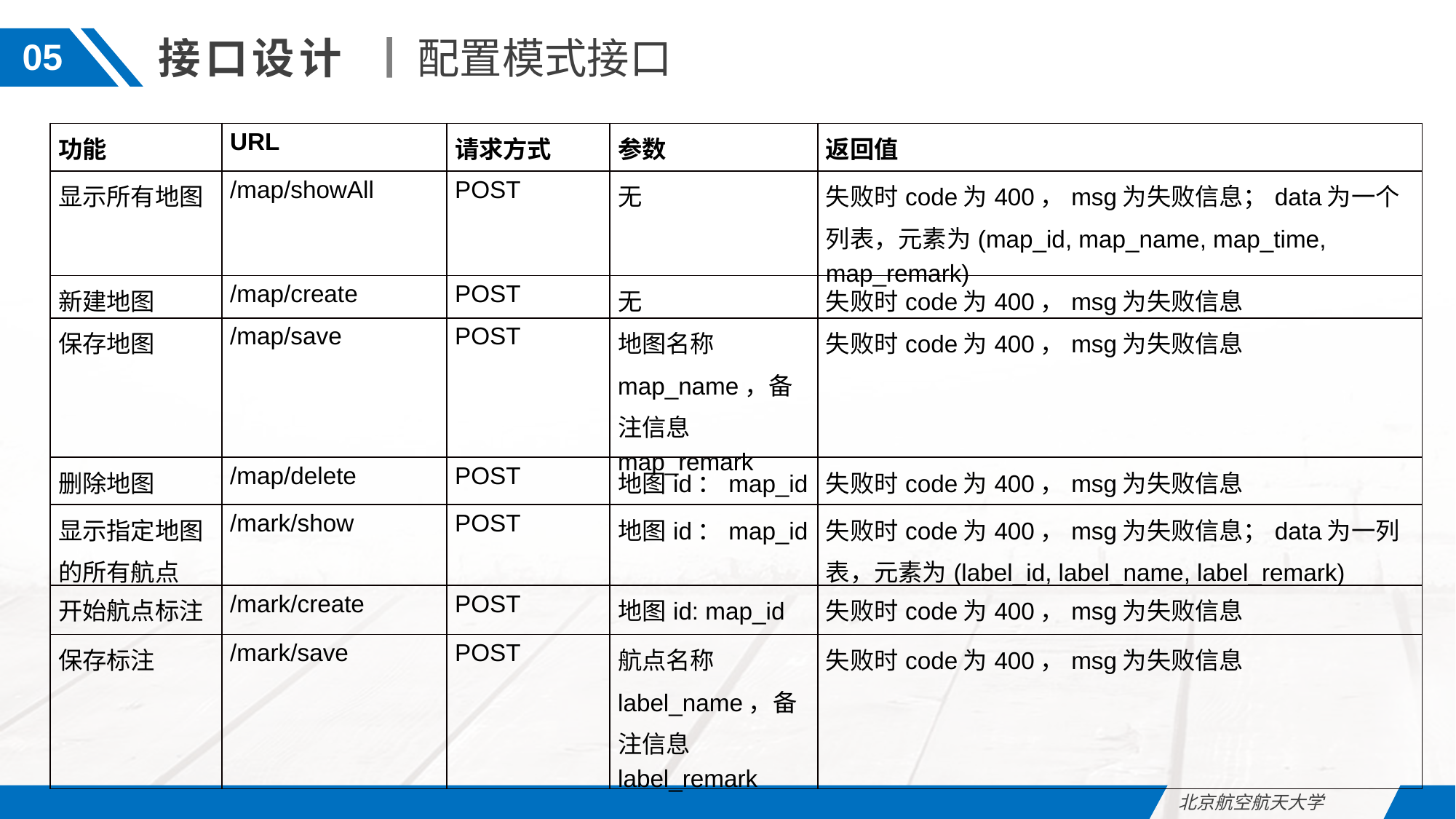

接口设计
配置模式接口

05

| 功能 | URL | 请求方式 | 参数 | 返回值 |
| --- | --- | --- | --- | --- |
| 显示所有地图 | /map/showAll | POST | 无 | 失败时code为400，msg为失败信息；data为一个列表，元素为(map\_id, map\_name, map\_time, map\_remark) |
| 新建地图 | /map/create | POST | 无 | 失败时code为400，msg为失败信息 |
| 保存地图 | /map/save | POST | 地图名称map\_name，备注信息map\_remark | 失败时code为400，msg为失败信息 |
| 删除地图 | /map/delete | POST | 地图id：map\_id | 失败时code为400，msg为失败信息 |
| 显示指定地图的所有航点 | /mark/show | POST | 地图id：map\_id | 失败时code为400，msg为失败信息；data为一列表，元素为(label\_id, label\_name, label\_remark) |
| 开始航点标注 | /mark/create | POST | 地图id: map\_id | 失败时code为400，msg为失败信息 |
| 保存标注 | /mark/save | POST | 航点名称label\_name，备注信息label\_remark | 失败时code为400，msg为失败信息 |

北京航空航天大学